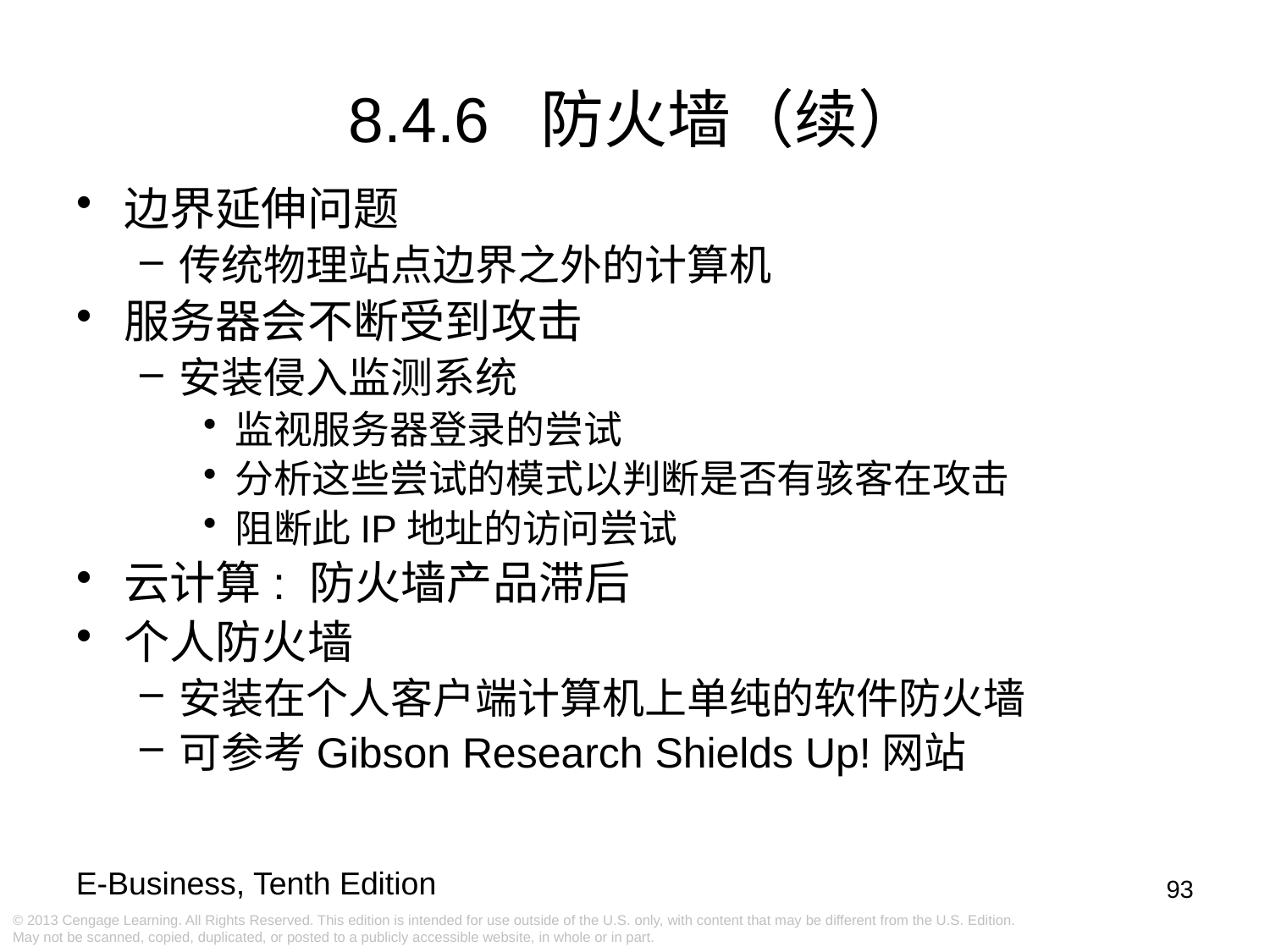

8.4.6  防火墙（续）
边界延伸问题
传统物理站点边界之外的计算机
服务器会不断受到攻击
安装侵入监测系统
监视服务器登录的尝试
分析这些尝试的模式以判断是否有骇客在攻击
阻断此IP地址的访问尝试
云计算: 防火墙产品滞后
个人防火墙
安装在个人客户端计算机上单纯的软件防火墙
可参考Gibson Research Shields Up!网站
93